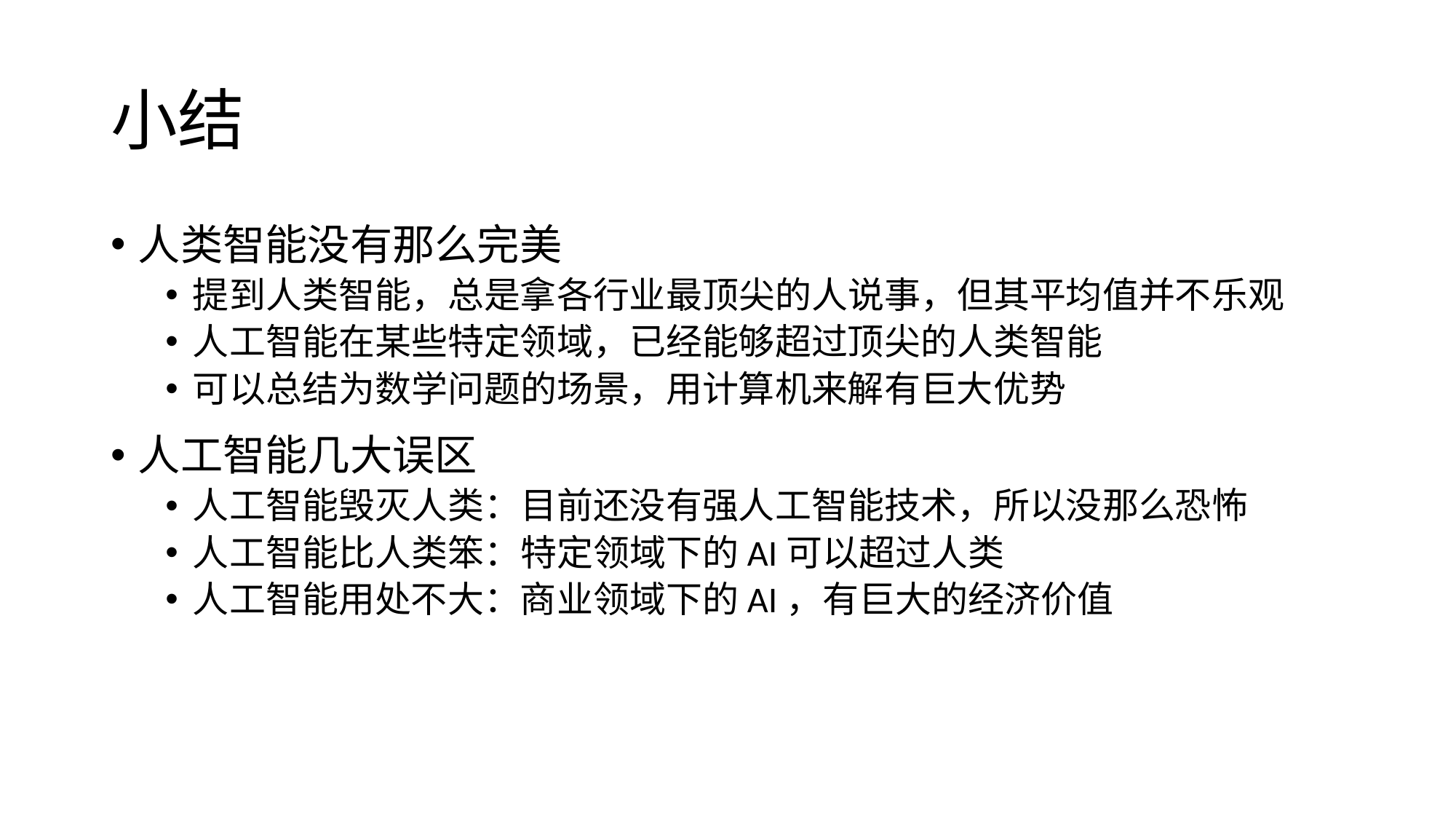

# 小结
人类智能没有那么完美
提到人类智能，总是拿各行业最顶尖的人说事，但其平均值并不乐观
人工智能在某些特定领域，已经能够超过顶尖的人类智能
可以总结为数学问题的场景，用计算机来解有巨大优势
人工智能几大误区
人工智能毁灭人类：目前还没有强人工智能技术，所以没那么恐怖
人工智能比人类笨：特定领域下的AI可以超过人类
人工智能用处不大：商业领域下的AI，有巨大的经济价值